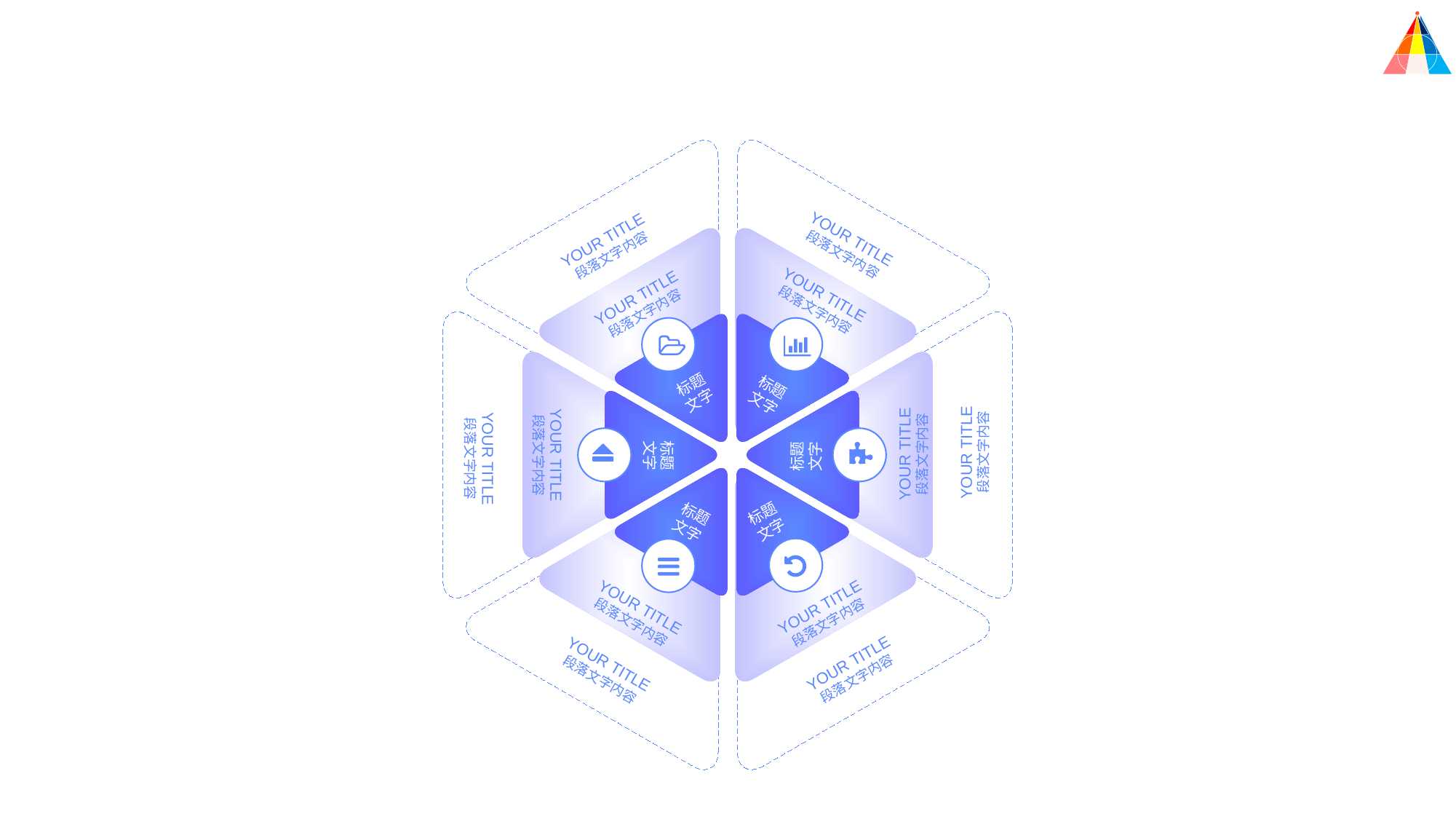

YOUR TITLE
段落文字内容
YOUR TITLE
段落文字内容

YOUR TITLE
段落文字内容
YOUR TITLE
段落文字内容

标题
文字
标题
文字
YOUR TITLE
段落文字内容
YOUR TITLE
段落文字内容
标题
文字
YOUR TITLE
段落文字内容
标题
文字
YOUR TITLE
段落文字内容

标题
文字
标题
文字

YOUR TITLE
段落文字内容
YOUR TITLE
段落文字内容
YOUR TITLE
段落文字内容
YOUR TITLE
段落文字内容